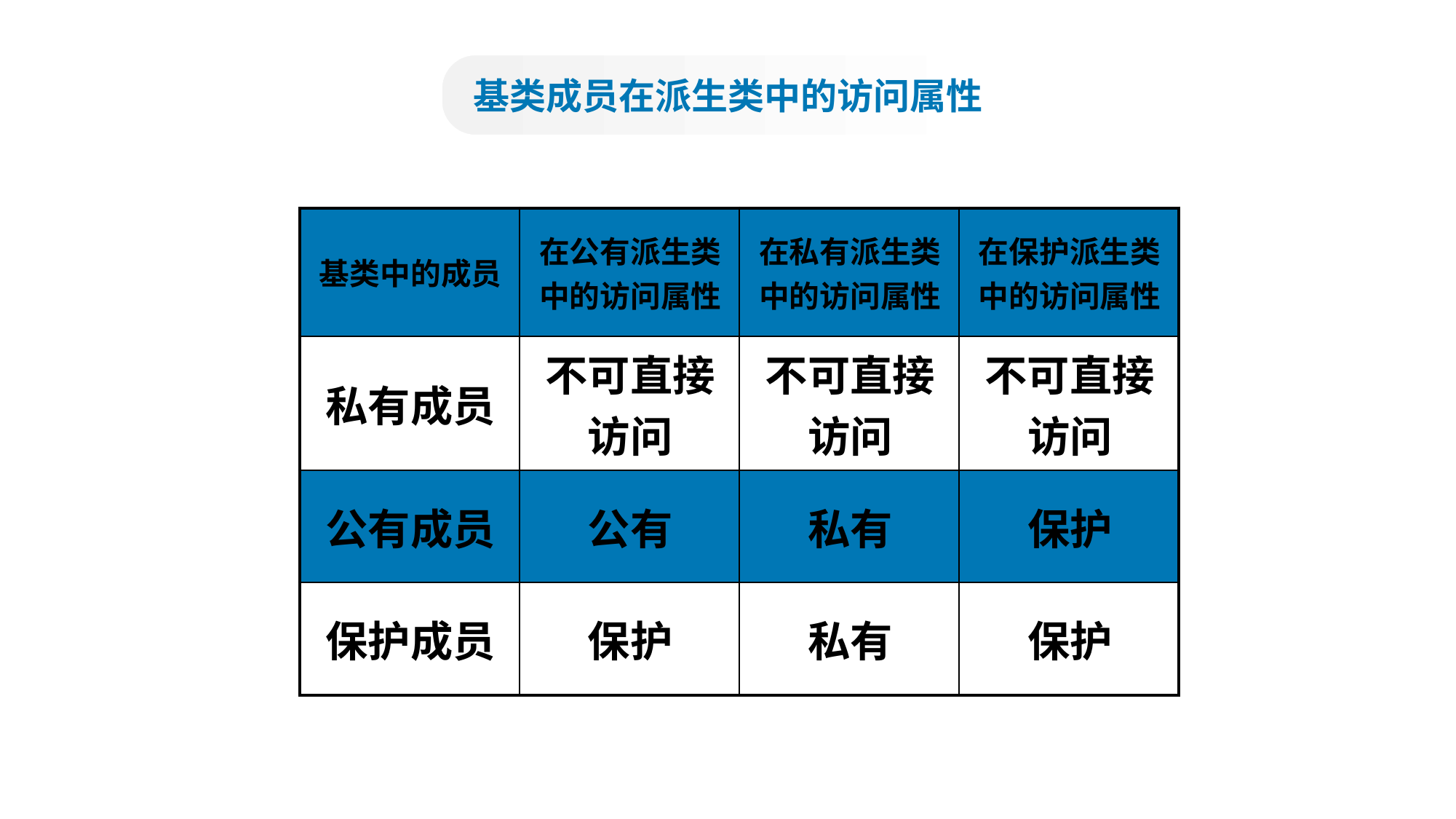

基类成员在派生类中的访问属性
| 基类中的成员 | 在公有派生类中的访问属性 | 在私有派生类中的访问属性 | 在保护派生类中的访问属性 |
| --- | --- | --- | --- |
| 私有成员 | 不可直接访问 | 不可直接访问 | 不可直接访问 |
| 公有成员 | 公有 | 私有 | 保护 |
| 保护成员 | 保护 | 私有 | 保护 |